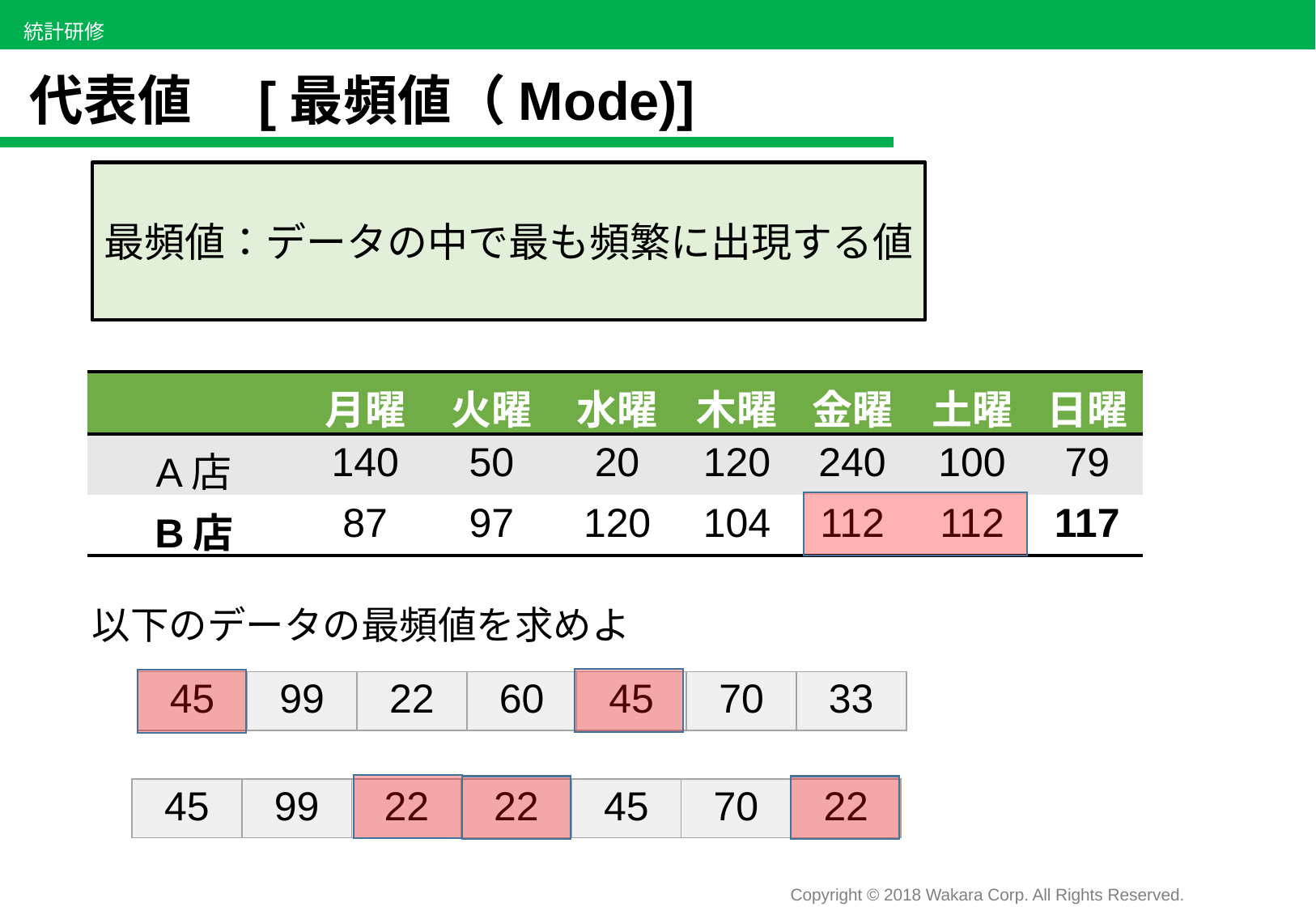

# 代表値　[最頻値（Mode)]

最頻値：データの中で最も頻繁に出現する値

|  | 月曜 | 火曜 | 水曜 | 木曜 | 金曜 | 土曜 | 日曜 |
| --- | --- | --- | --- | --- | --- | --- | --- |
| A店 | 140 | 50 | 20 | 120 | 240 | 100 | 79 |
| B店 | 87 | 97 | 120 | 104 | 112 | 112 | 117 |

　以下のデータの最頻値を求めよ

| 45 | 99 | 22 | 60 | 45 | 70 | 33 |
| --- | --- | --- | --- | --- | --- | --- |

| 45 | 99 | 22 | 22 | 45 | 70 | 22 |
| --- | --- | --- | --- | --- | --- | --- |